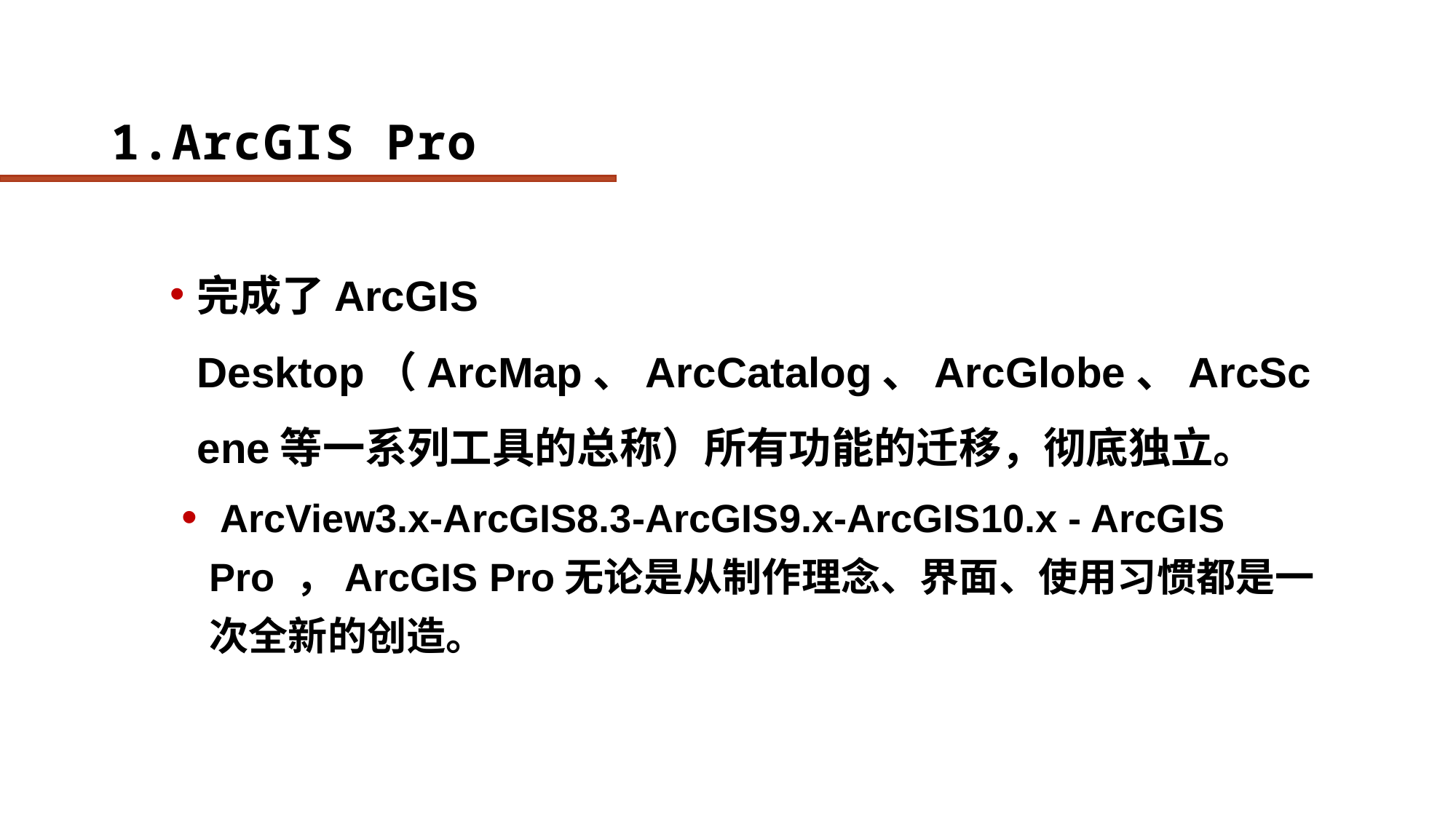

# 1.ArcGIS Pro
完成了ArcGIS Desktop（ArcMap、ArcCatalog、ArcGlobe、ArcScene等一系列工具的总称）所有功能的迁移，彻底独立。
 ArcView3.x-ArcGIS8.3-ArcGIS9.x-ArcGIS10.x - ArcGIS Pro ，ArcGIS Pro无论是从制作理念、界面、使用习惯都是一次全新的创造。